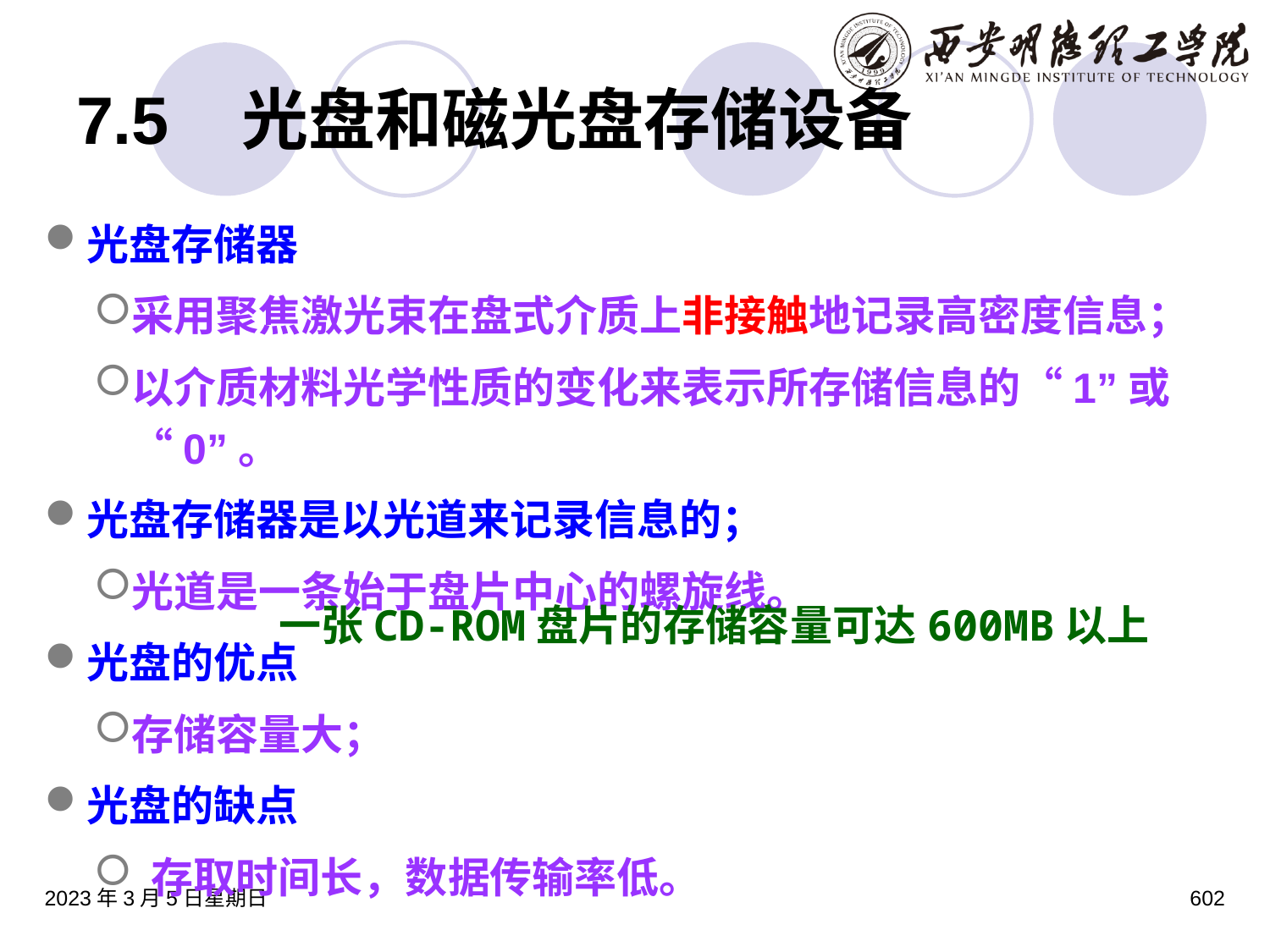

# 7.5   光盘和磁光盘存储设备
光盘存储器
采用聚焦激光束在盘式介质上非接触地记录高密度信息；
以介质材料光学性质的变化来表示所存储信息的“1”或“0”。
光盘存储器是以光道来记录信息的；
光道是一条始于盘片中心的螺旋线。
光盘的优点
存储容量大；
光盘的缺点
 存取时间长，数据传输率低。
一张CD-ROM盘片的存储容量可达600MB以上
2023年3月5日星期日
602